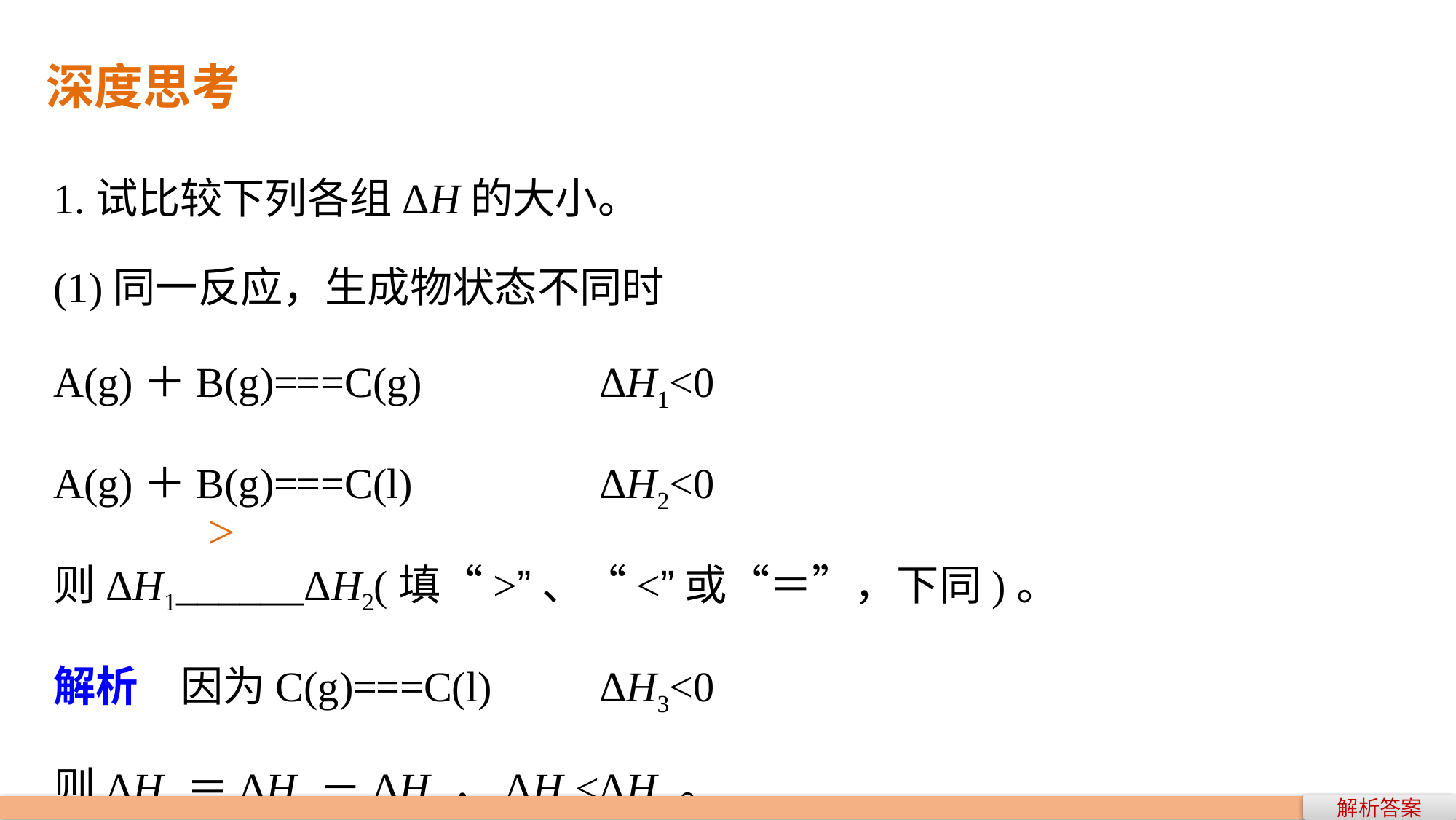

深度思考
1.试比较下列各组ΔH的大小。
(1)同一反应，生成物状态不同时
A(g)＋B(g)===C(g)　		ΔH1<0
A(g)＋B(g)===C(l)　		ΔH2<0
则ΔH1______ΔH2(填“>”、“<”或“＝”，下同)。
解析　因为C(g)===C(l)　	ΔH3<0
则ΔH3＝ΔH2－ΔH1，ΔH2<ΔH1。
>
解析答案